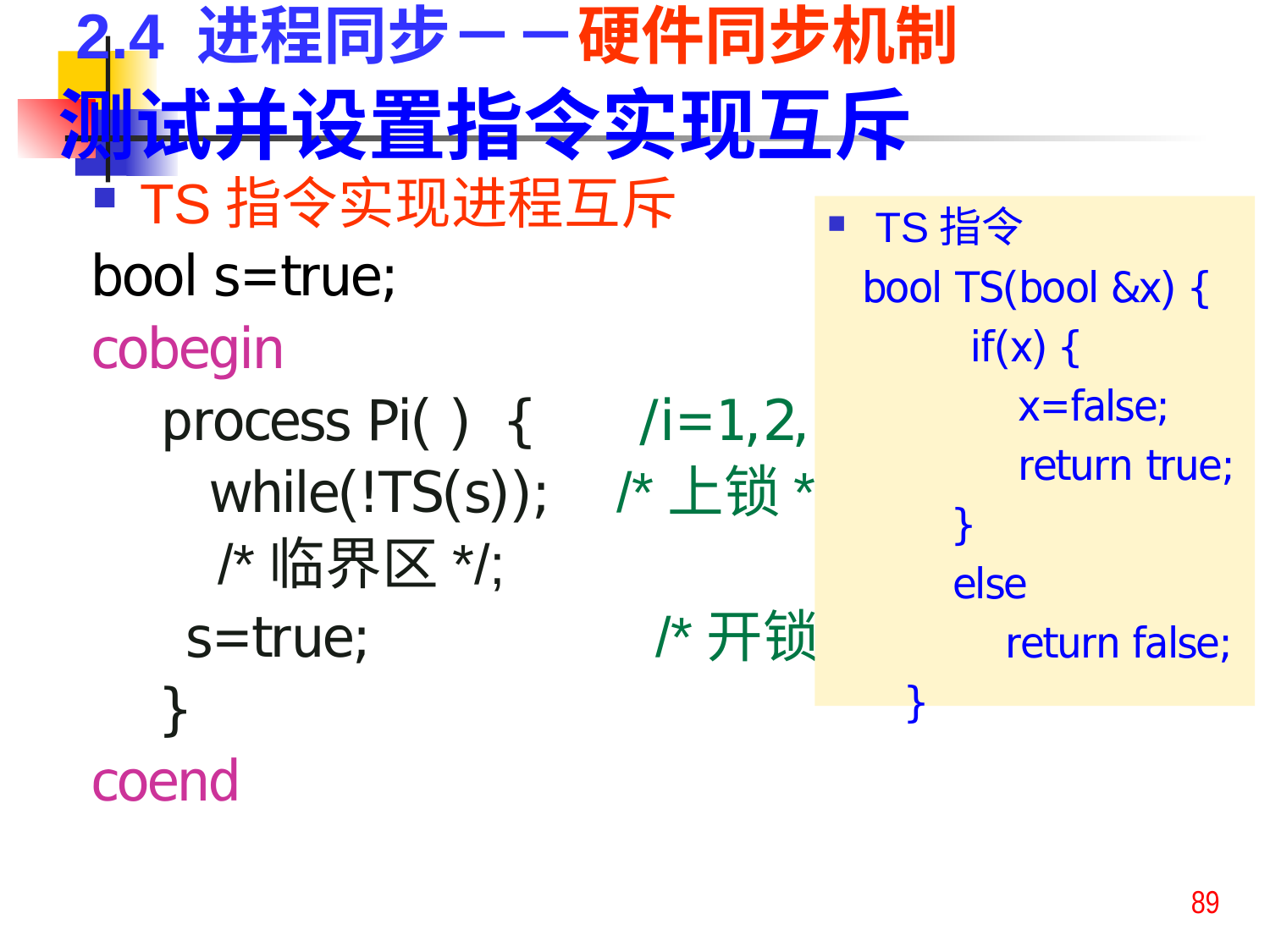

2.4 进程同步－－硬件同步机制
测试并设置指令实现互斥
TS指令实现进程互斥
bool s=true;
cobegin
    process Pi( )  {      /i=1,2,...,n
	    while(!TS(s));    /*上锁*/
	     /*临界区*/;
	   s=true;                  /*开锁*/
    }
coend
TS指令
   bool TS(bool &x) {
           if(x) {
	           x=false;
	           return true;
	      }
	      else
	          return false;
      }
89